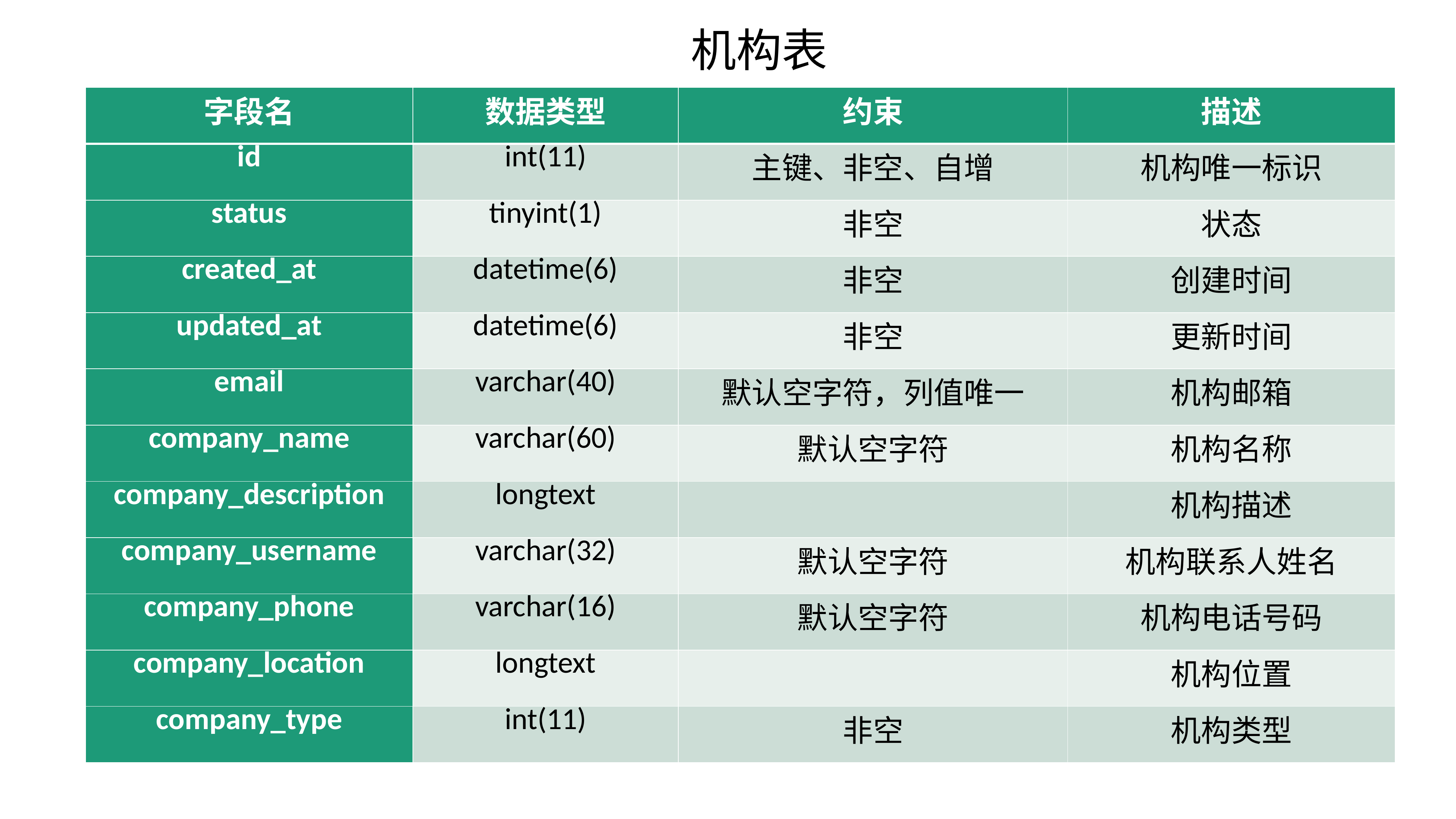

机构表
| 字段名 | 数据类型 | 约束 | 描述 |
| --- | --- | --- | --- |
| id | int(11) | 主键、非空、自增 | 机构唯一标识 |
| status | tinyint(1) | 非空 | 状态 |
| created\_at | datetime(6) | 非空 | 创建时间 |
| updated\_at | datetime(6) | 非空 | 更新时间 |
| email | varchar(40) | 默认空字符，列值唯一 | 机构邮箱 |
| company\_name | varchar(60) | 默认空字符 | 机构名称 |
| company\_description | longtext |  | 机构描述 |
| company\_username | varchar(32) | 默认空字符 | 机构联系人姓名 |
| company\_phone | varchar(16) | 默认空字符 | 机构电话号码 |
| company\_location | longtext |  | 机构位置 |
| company\_type | int(11) | 非空 | 机构类型 |